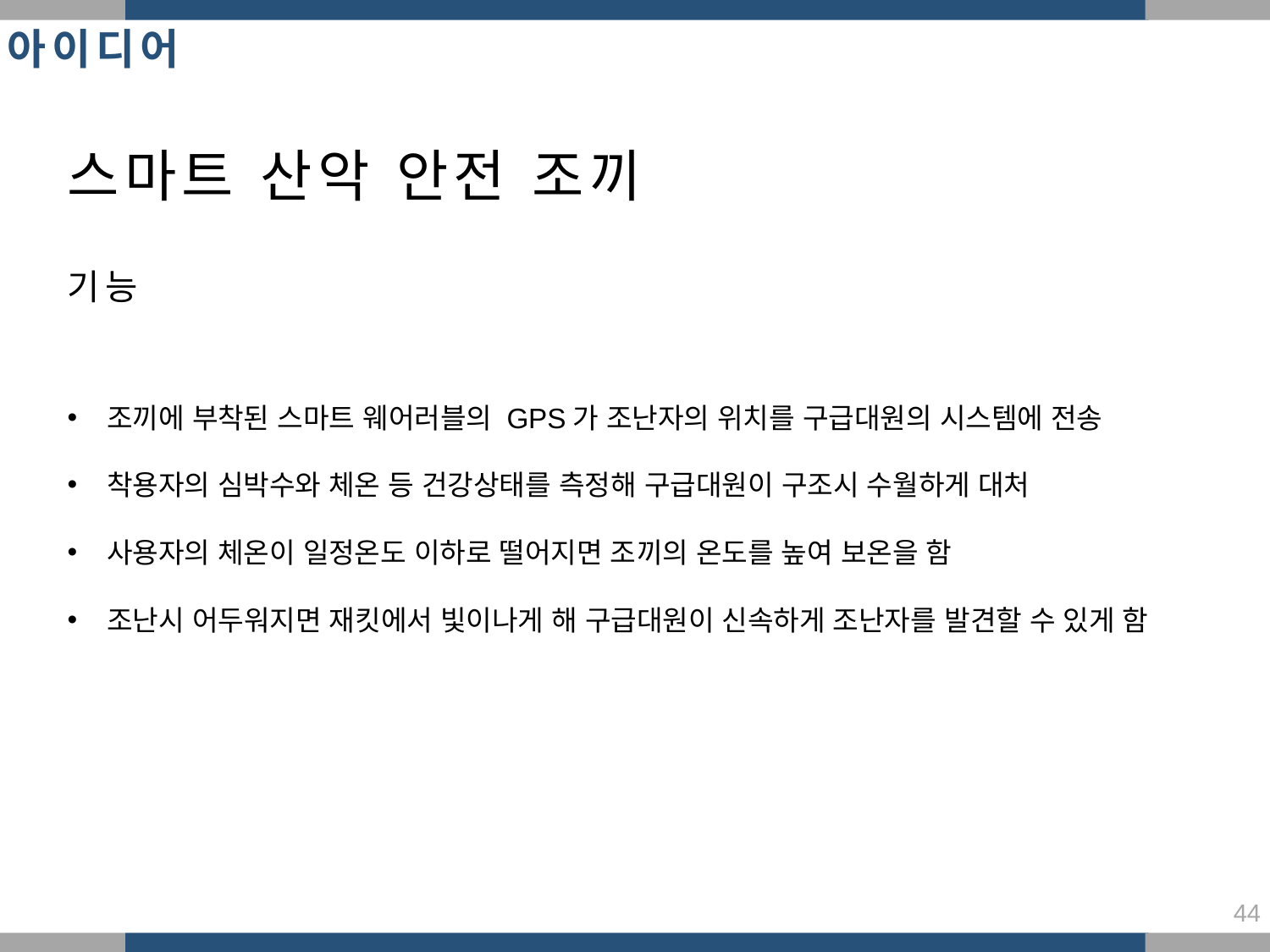

아이디어
스마트 산악 안전 조끼
기능
조끼에 부착된 스마트 웨어러블의 GPS가 조난자의 위치를 구급대원의 시스템에 전송

착용자의 심박수와 체온 등 건강상태를 측정해 구급대원이 구조시 수월하게 대처

사용자의 체온이 일정온도 이하로 떨어지면 조끼의 온도를 높여 보온을 함

조난시 어두워지면 재킷에서 빛이나게 해 구급대원이 신속하게 조난자를 발견할 수 있게 함
44